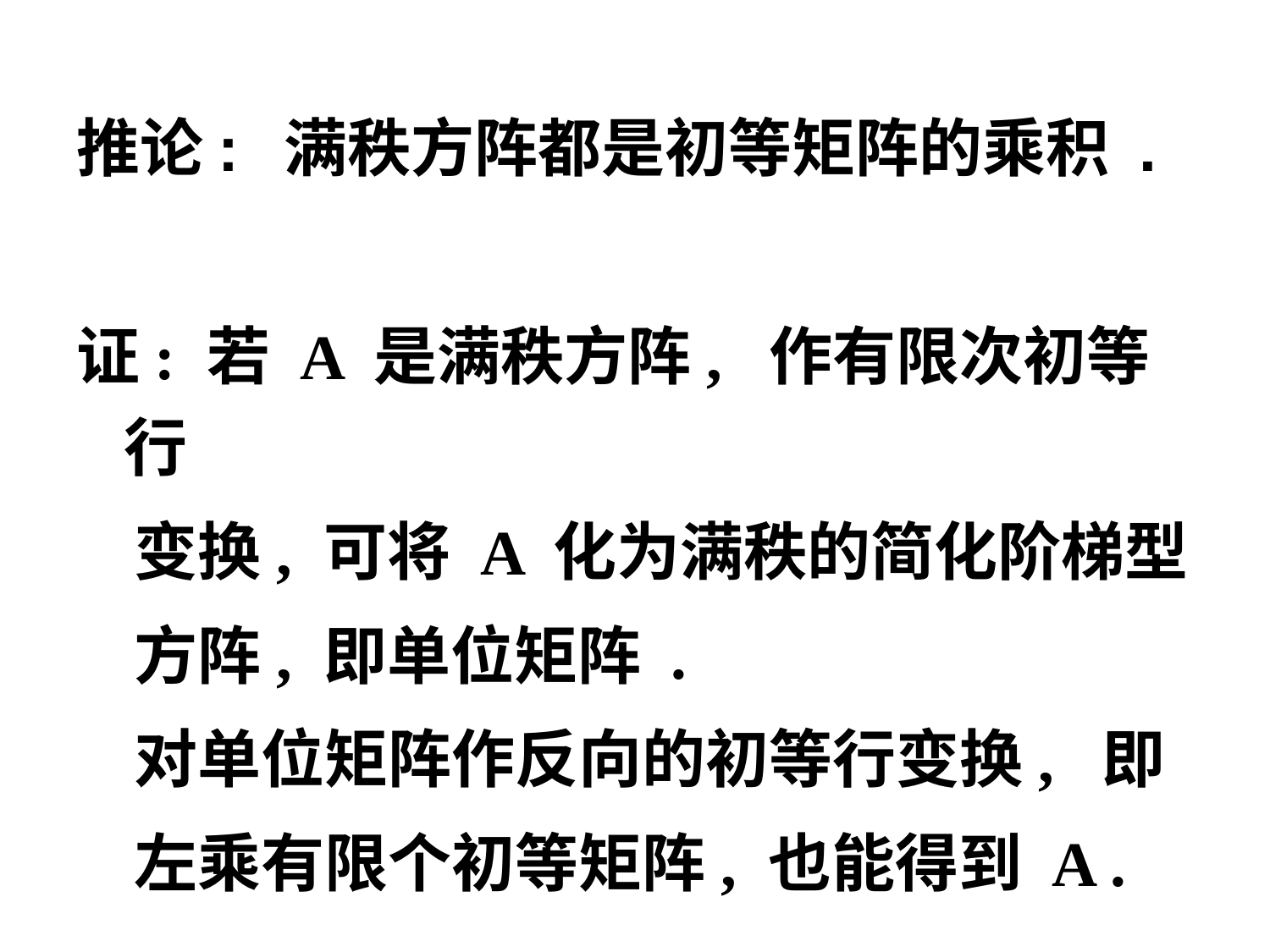

推论:  满秩方阵都是初等矩阵的乘积 .

证: 若 A 是满秩方阵,  作有限次初等行
   变换, 可将 A 化为满秩的简化阶梯型
   方阵, 即单位矩阵 .
   对单位矩阵作反向的初等行变换,  即
   左乘有限个初等矩阵, 也能得到 A .